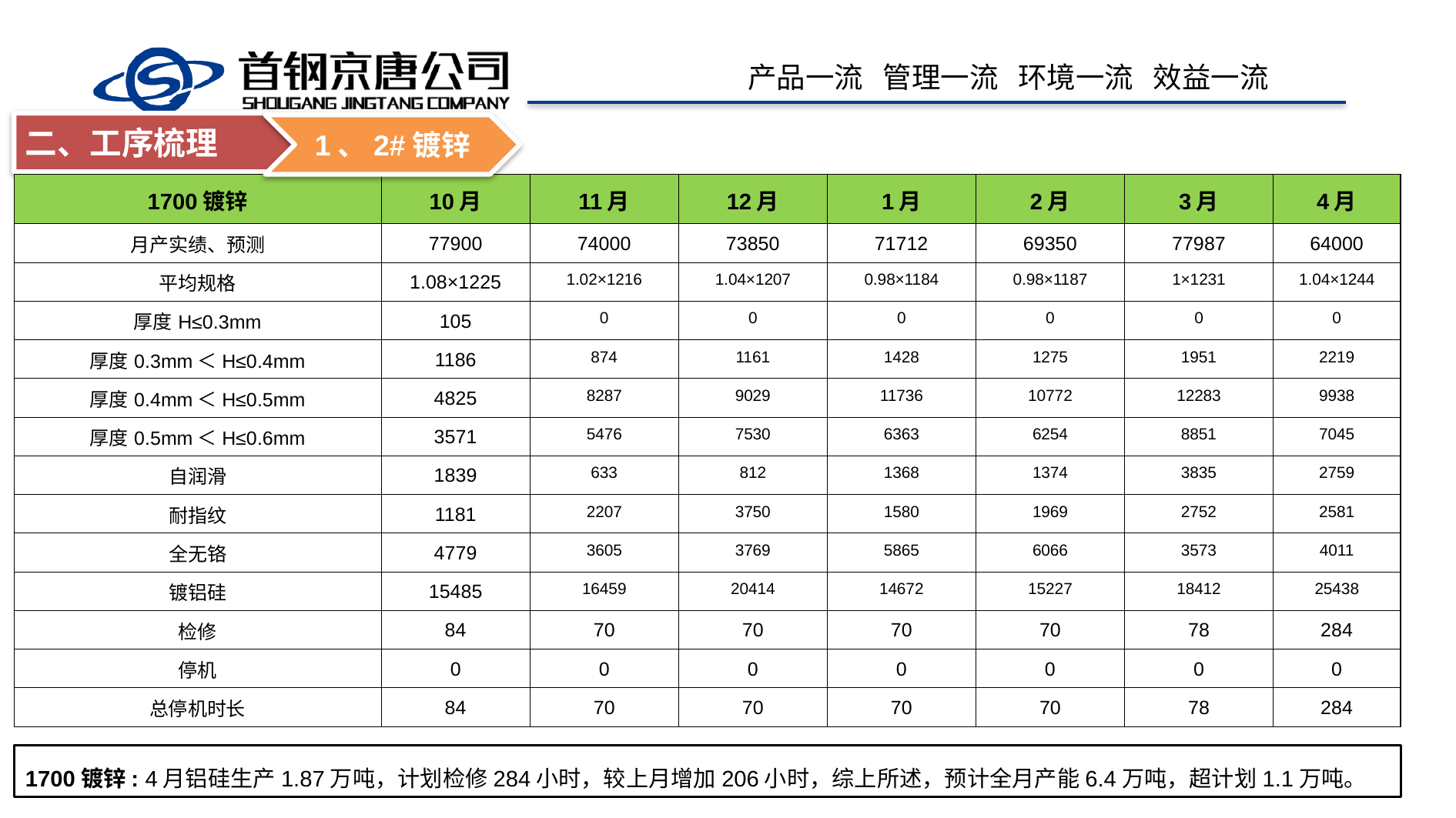

二、工序梳理
1、2#镀锌
| 1700镀锌 | 10月 | 11月 | 12月 | 1月 | 2月 | 3月 | 4月 |
| --- | --- | --- | --- | --- | --- | --- | --- |
| 月产实绩、预测 | 77900 | 74000 | 73850 | 71712 | 69350 | 77987 | 64000 |
| 平均规格 | 1.08×1225 | 1.02×1216 | 1.04×1207 | 0.98×1184 | 0.98×1187 | 1×1231 | 1.04×1244 |
| 厚度H≤0.3mm | 105 | 0 | 0 | 0 | 0 | 0 | 0 |
| 厚度0.3mm＜H≤0.4mm | 1186 | 874 | 1161 | 1428 | 1275 | 1951 | 2219 |
| 厚度0.4mm＜H≤0.5mm | 4825 | 8287 | 9029 | 11736 | 10772 | 12283 | 9938 |
| 厚度0.5mm＜H≤0.6mm | 3571 | 5476 | 7530 | 6363 | 6254 | 8851 | 7045 |
| 自润滑 | 1839 | 633 | 812 | 1368 | 1374 | 3835 | 2759 |
| 耐指纹 | 1181 | 2207 | 3750 | 1580 | 1969 | 2752 | 2581 |
| 全无铬 | 4779 | 3605 | 3769 | 5865 | 6066 | 3573 | 4011 |
| 镀铝硅 | 15485 | 16459 | 20414 | 14672 | 15227 | 18412 | 25438 |
| 检修 | 84 | 70 | 70 | 70 | 70 | 78 | 284 |
| 停机 | 0 | 0 | 0 | 0 | 0 | 0 | 0 |
| 总停机时长 | 84 | 70 | 70 | 70 | 70 | 78 | 284 |
1700镀锌: 4月铝硅生产1.87万吨，计划检修284小时，较上月增加206小时，综上所述，预计全月产能6.4万吨，超计划1.1万吨。